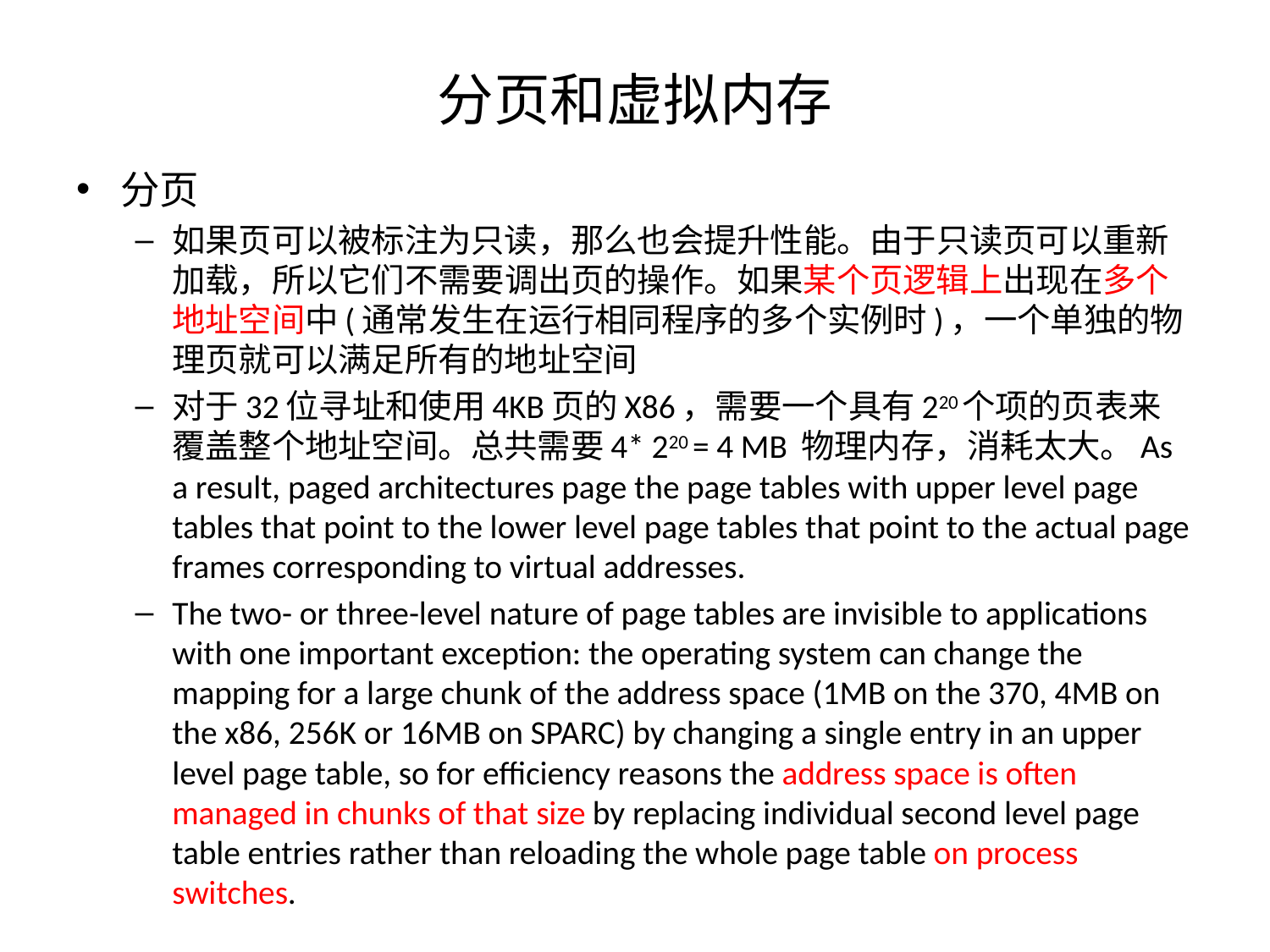

# 分页和虚拟内存
分页
如果页可以被标注为只读，那么也会提升性能。由于只读页可以重新加载，所以它们不需要调出页的操作。如果某个页逻辑上出现在多个地址空间中(通常发生在运行相同程序的多个实例时)，一个单独的物理页就可以满足所有的地址空间
对于32位寻址和使用4KB页的X86，需要一个具有220个项的页表来覆盖整个地址空间。总共需要4* 220 = 4 MB 物理内存，消耗太大。As a result, paged architectures page the page tables with upper level page tables that point to the lower level page tables that point to the actual page frames corresponding to virtual addresses.
The two- or three-level nature of page tables are invisible to applications with one important exception: the operating system can change the mapping for a large chunk of the address space (1MB on the 370, 4MB on the x86, 256K or 16MB on SPARC) by changing a single entry in an upper level page table, so for efficiency reasons the address space is often managed in chunks of that size by replacing individual second level page table entries rather than reloading the whole page table on process switches.